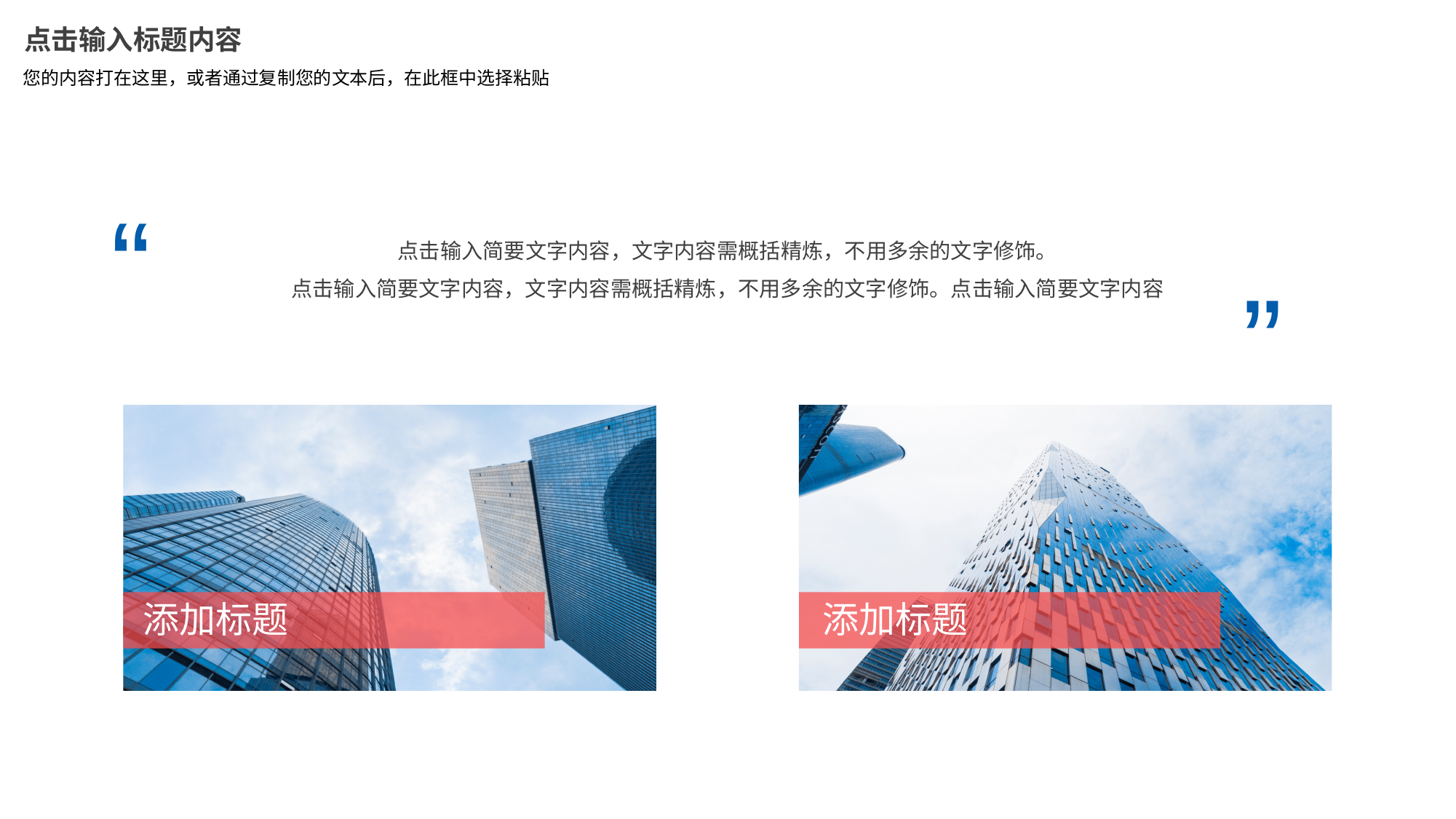

点击输入标题内容
您的内容打在这里，或者通过复制您的文本后，在此框中选择粘贴
“
”
点击输入简要文字内容，文字内容需概括精炼，不用多余的文字修饰。
点击输入简要文字内容，文字内容需概括精炼，不用多余的文字修饰。点击输入简要文字内容

添加标题

添加标题